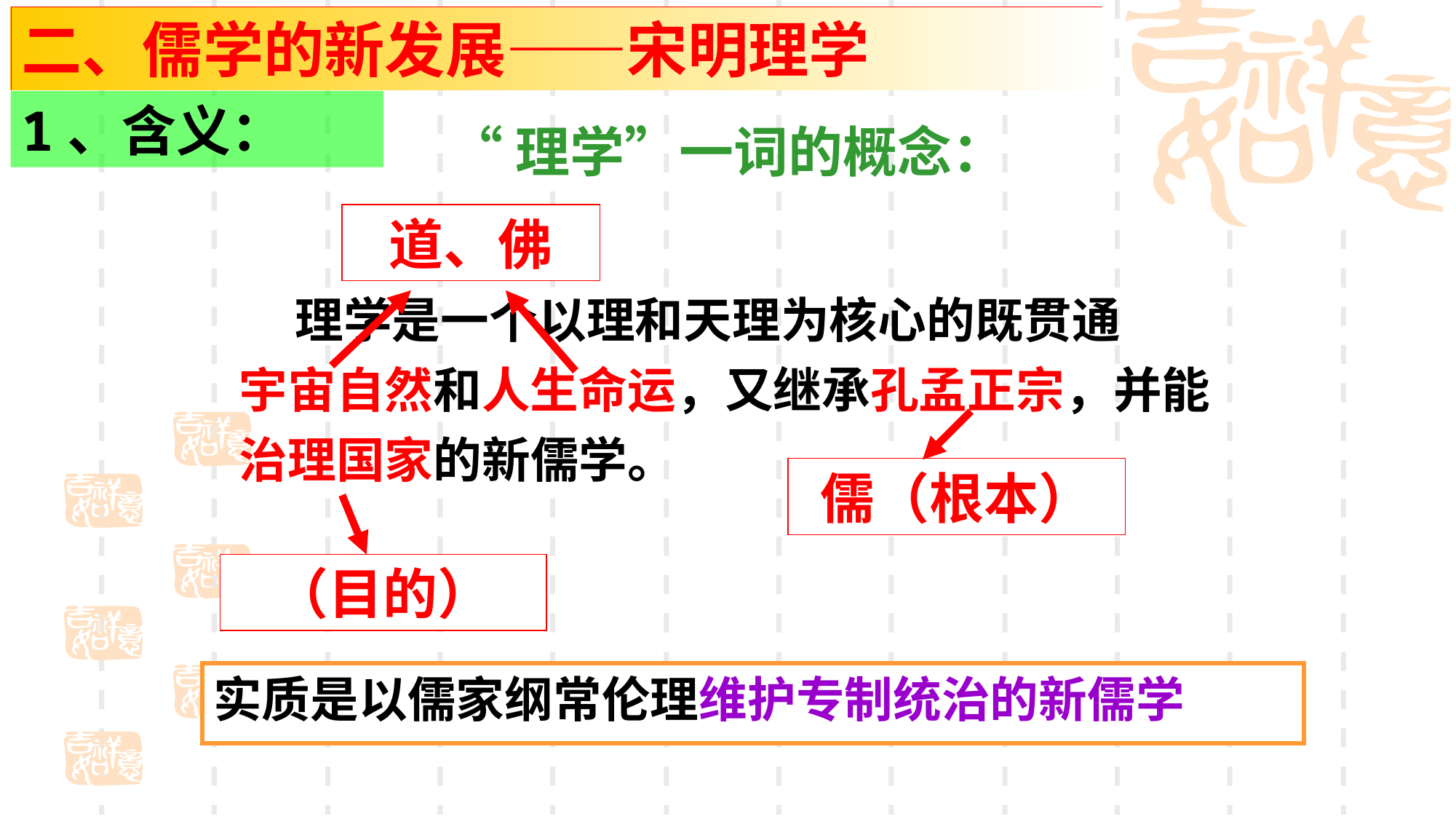

二、儒学的新发展——宋明理学
1、含义：
“理学”一词的概念：
道、佛

    理学是一个以理和天理为核心的既贯通
宇宙自然和人生命运，又继承孔孟正宗，并能治理国家的新儒学。

儒（根本）

（目的）
实质是以儒家纲常伦理维护专制统治的新儒学